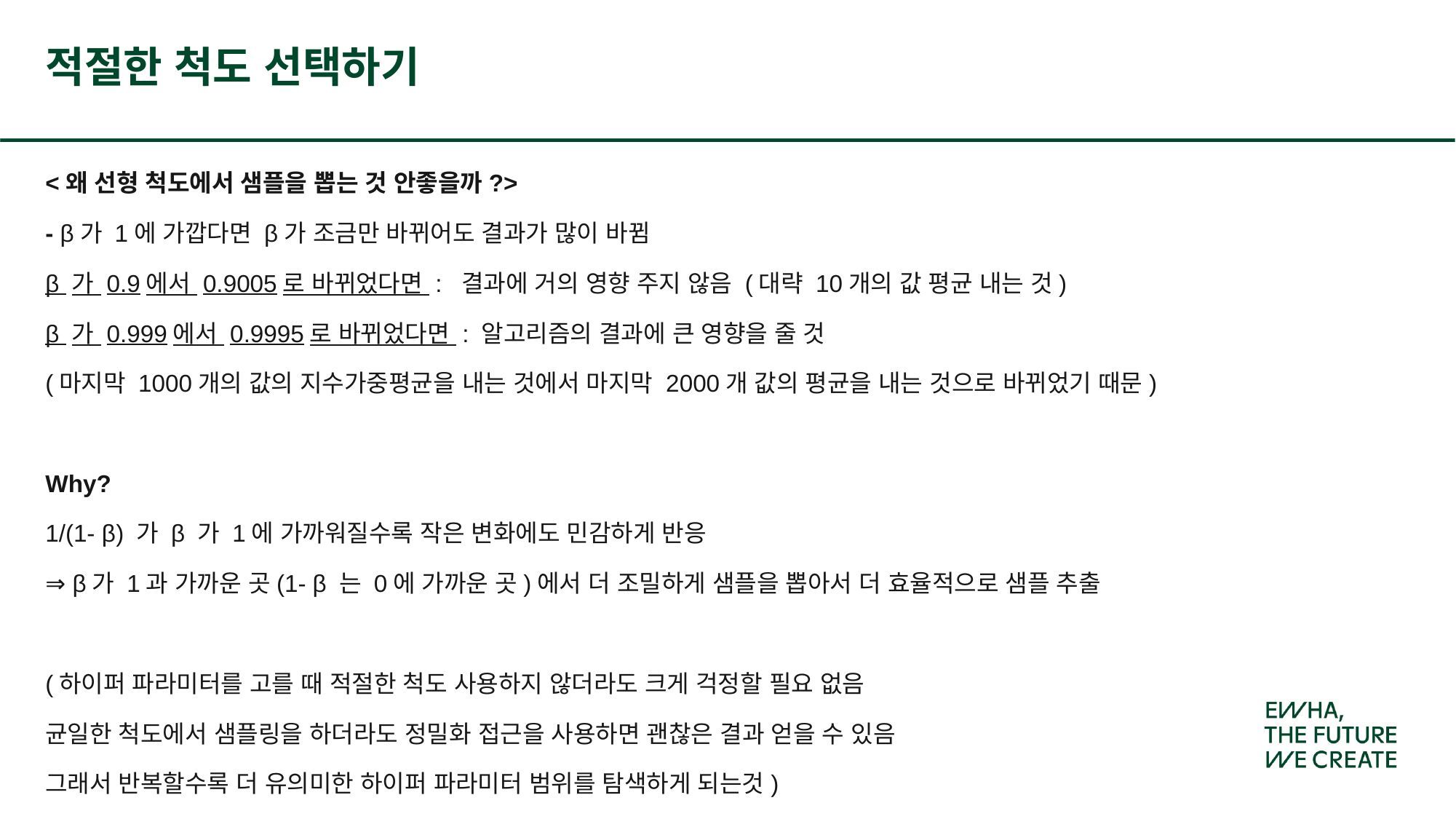

적절한 척도 선택하기
<왜 선형 척도에서 샘플을 뽑는 것 안좋을까?>
- β가 1에 가깝다면 β가 조금만 바뀌어도 결과가 많이 바뀜
β 가 0.9에서 0.9005로 바뀌었다면 :  결과에 거의 영향 주지 않음 (대략 10개의 값 평균 내는 것)
β 가 0.999에서 0.9995로 바뀌었다면 : 알고리즘의 결과에 큰 영향을 줄 것
(마지막 1000개의 값의 지수가중평균을 내는 것에서 마지막 2000개 값의 평균을 내는 것으로 바뀌었기 때문)

Why?
1/(1- β) 가 β 가 1에 가까워질수록 작은 변화에도 민감하게 반응
⇒ β가 1과 가까운 곳(1- β 는 0에 가까운 곳)에서 더 조밀하게 샘플을 뽑아서 더 효율적으로 샘플 추출

(하이퍼 파라미터를 고를 때 적절한 척도 사용하지 않더라도 크게 걱정할 필요 없음
균일한 척도에서 샘플링을 하더라도 정밀화 접근을 사용하면 괜찮은 결과 얻을 수 있음
그래서 반복할수록 더 유의미한 하이퍼 파라미터 범위를 탐색하게 되는것)